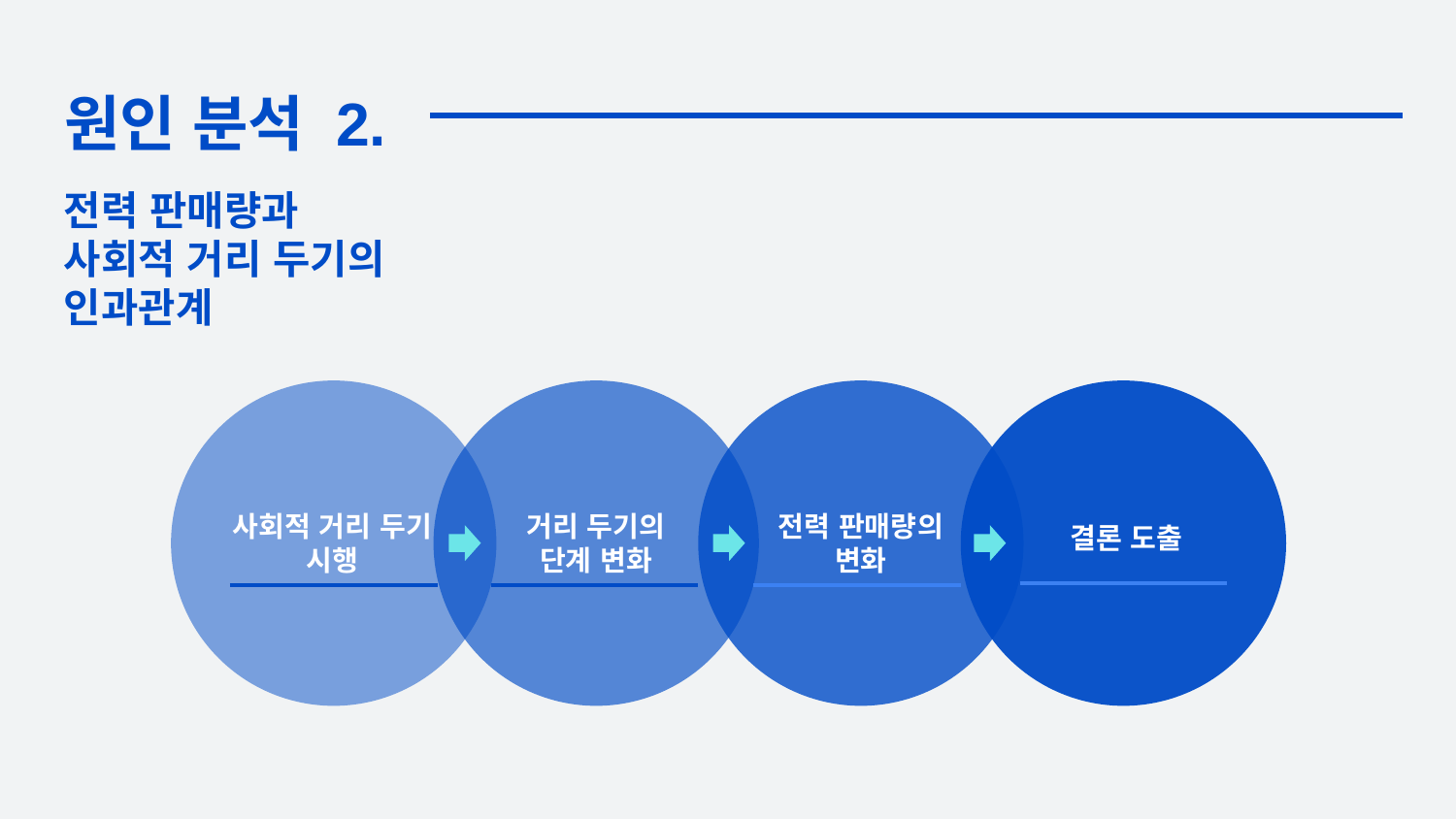

# 원인 분석 2.
전력 판매량과
사회적 거리 두기의
인과관계

사회적 거리 두기 시행
거리 두기의
단계 변화
전력 판매량의
변화
결론 도출